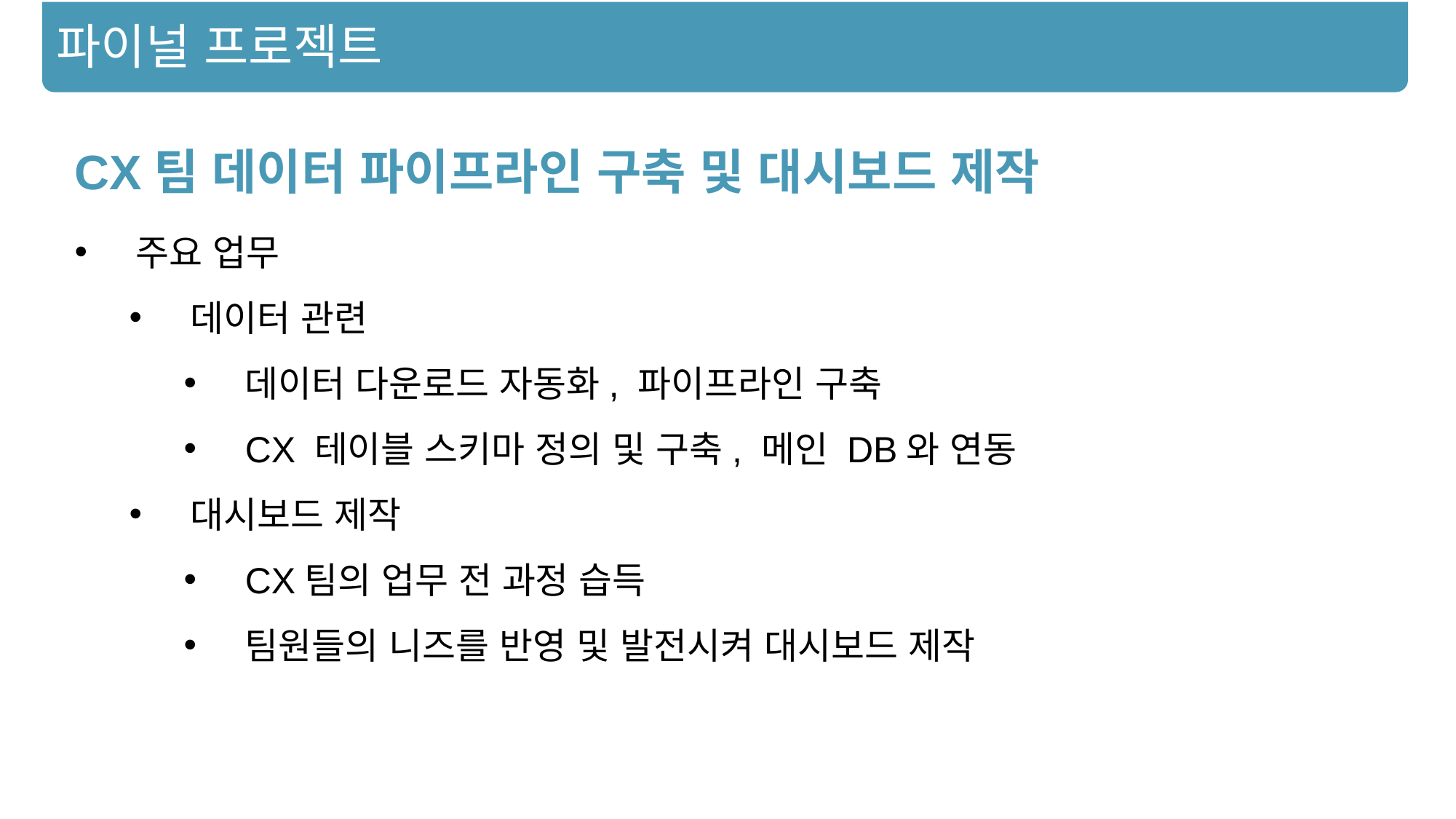

파이널 프로젝트
CX팀 데이터 파이프라인 구축 및 대시보드 제작
주요 업무
데이터 관련
데이터 다운로드 자동화, 파이프라인 구축
CX 테이블 스키마 정의 및 구축, 메인 DB와 연동
대시보드 제작
CX팀의 업무 전 과정 습득
팀원들의 니즈를 반영 및 발전시켜 대시보드 제작